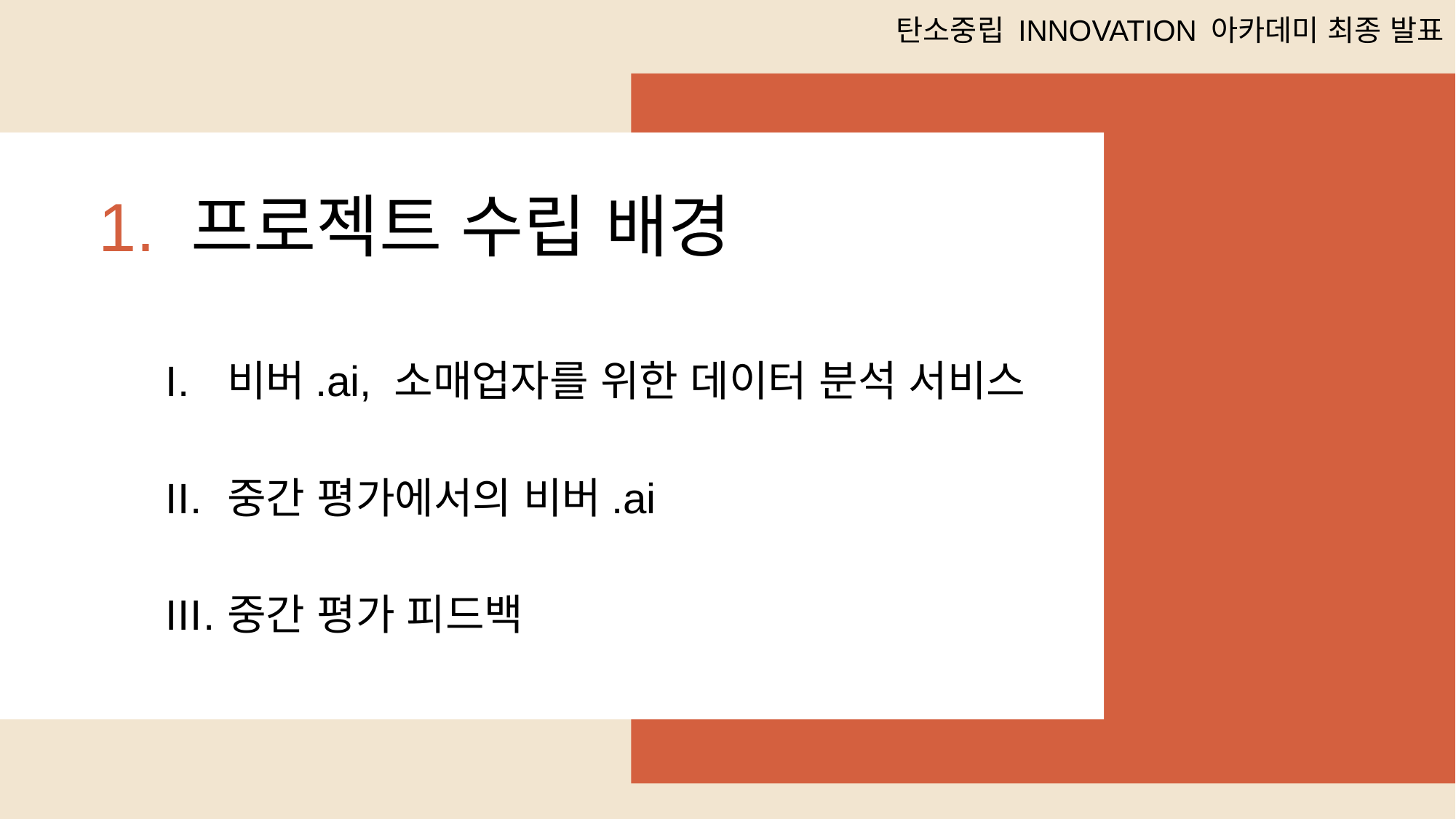

탄소중립 INNOVATION 아카데미 최종 발표

# 1. 프로젝트 수립 배경
비버.ai, 소매업자를 위한 데이터 분석 서비스
중간 평가에서의 비버.ai
중간 평가 피드백